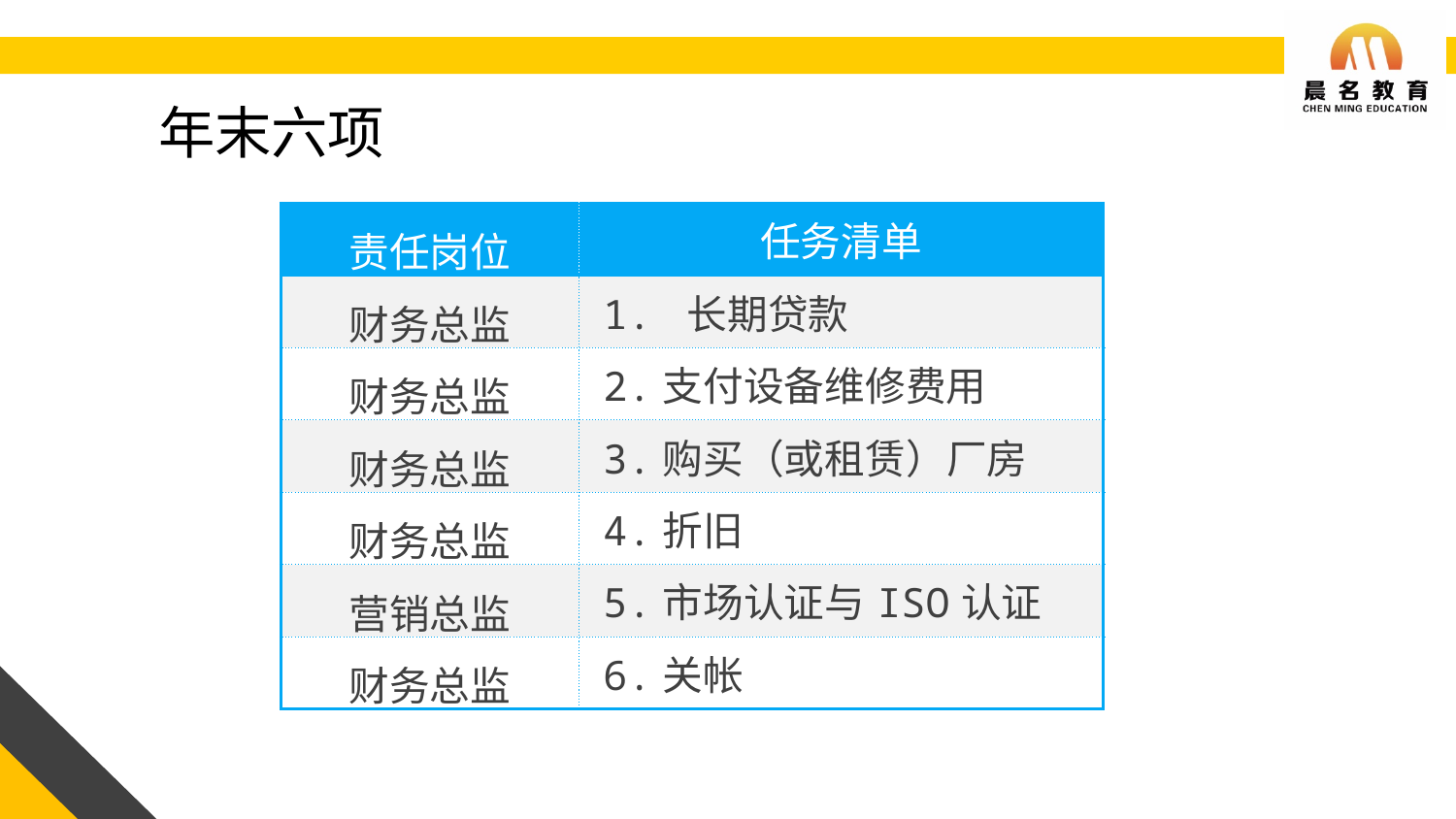

年末六项
| 责任岗位 | 任务清单 |
| --- | --- |
| 财务总监 | 1. 长期贷款 |
| 财务总监 | 2.支付设备维修费用 |
| 财务总监 | 3.购买（或租赁）厂房 |
| 财务总监 | 4.折旧 |
| 营销总监 | 5.市场认证与ISO认证 |
| 财务总监 | 6.关帐 |